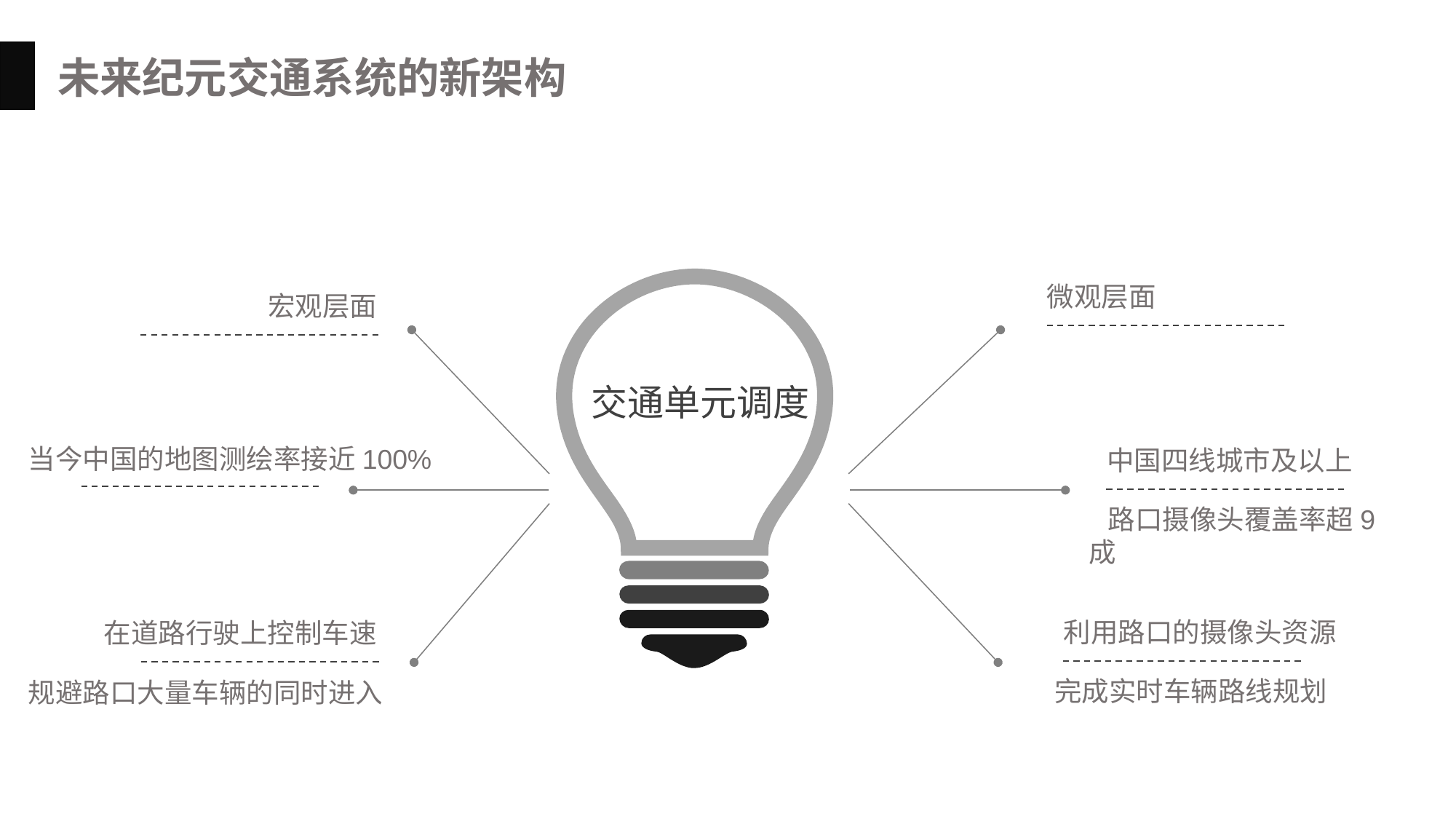

未来纪元交通系统的新架构

交通单元调度
微观层面

宏观层面

当今中国的地图测绘率接近100%

中国四线城市及以上
  路口摄像头覆盖率超9成
利用路口的摄像头资源
完成实时车辆路线规划
在道路行驶上控制车速
规避路口大量车辆的同时进入